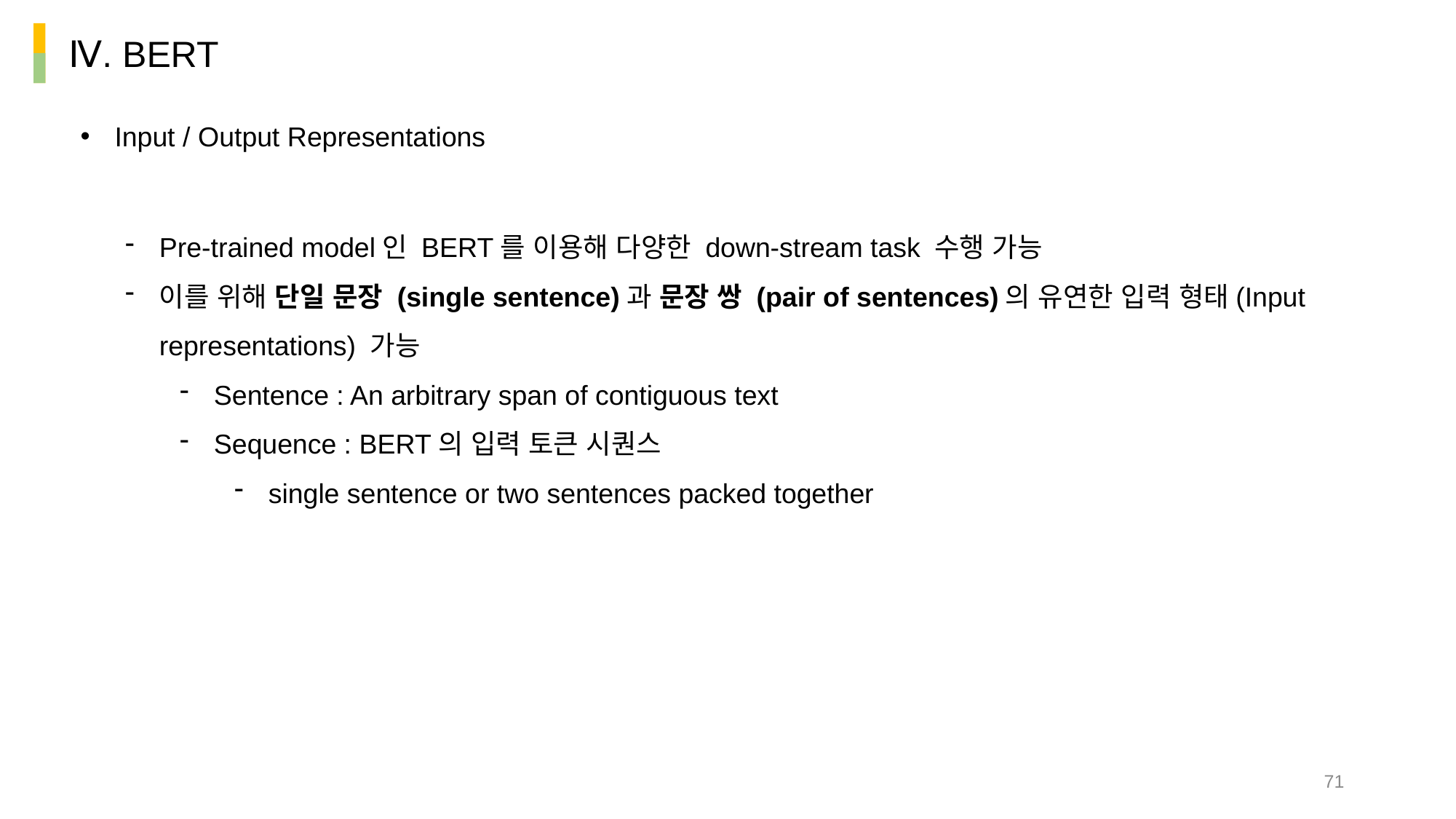

Ⅳ. BERT

Input / Output Representations

Pre-trained model인 BERT를 이용해 다양한 down-stream task 수행 가능
이를 위해 단일 문장 (single sentence)과 문장 쌍 (pair of sentences)의 유연한 입력 형태(Input representations) 가능
Sentence : An arbitrary span of contiguous text
Sequence : BERT의 입력 토큰 시퀀스
single sentence or two sentences packed together

71